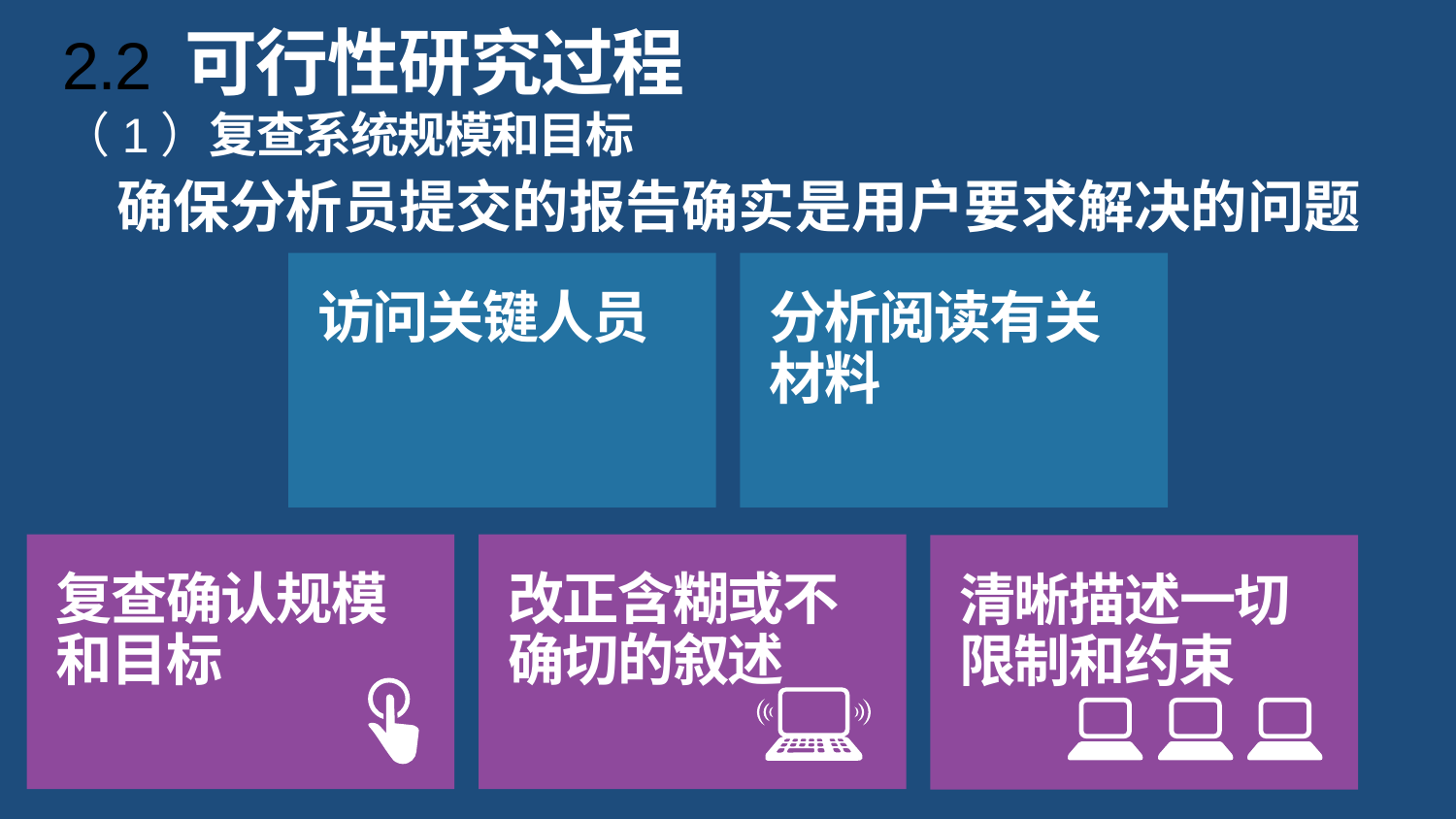

# 2.2 可行性研究过程
（1）复查系统规模和目标
确保分析员提交的报告确实是用户要求解决的问题
访问关键人员

分析阅读有关材料

复查确认规模和目标

改正含糊或不确切的叙述

清晰描述一切限制和约束